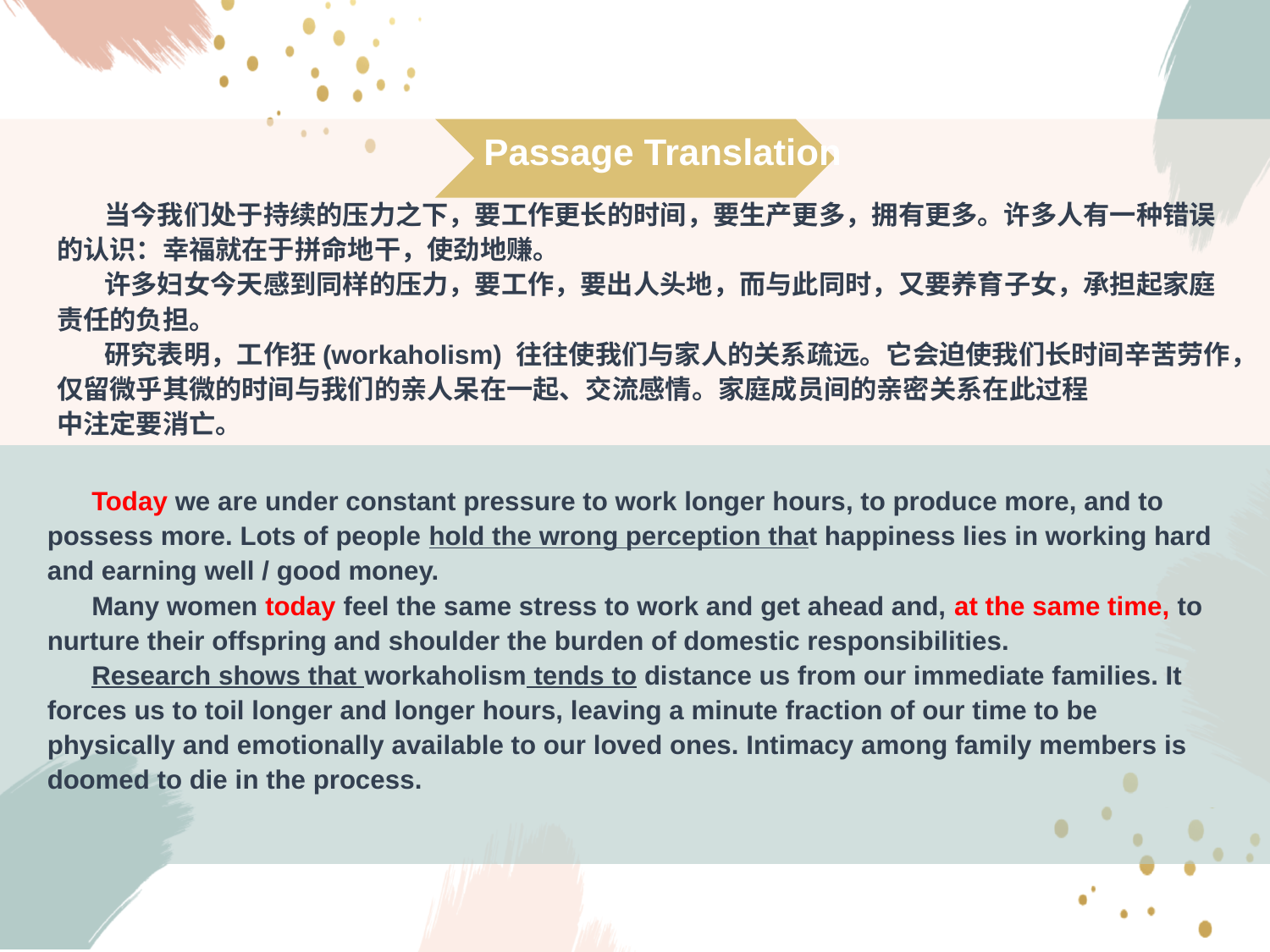

Passage Translation
       当今我们处于持续的压力之下，要工作更长的时间，要生产更多，拥有更多。许多人有一种错误的认识：幸福就在于拼命地干，使劲地赚。
       许多妇女今天感到同样的压力，要工作，要出人头地，而与此同时，又要养育子女，承担起家庭责任的负担。
       研究表明，工作狂(workaholism) 往往使我们与家人的关系疏远。它会迫使我们长时间辛苦劳作，仅留微乎其微的时间与我们的亲人呆在一起、交流感情。家庭成员间的亲密关系在此过程
中注定要消亡。

      Today we are under constant pressure to work longer hours, to produce more, and to possess more. Lots of people hold the wrong perception that happiness lies in working hard and earning well / good money.
      Many women today feel the same stress to work and get ahead and, at the same time, to nurture their offspring and shoulder the burden of domestic responsibilities.
      Research shows that workaholism tends to distance us from our immediate families. It forces us to toil longer and longer hours, leaving a minute fraction of our time to be physically and emotionally available to our loved ones. Intimacy among family members is doomed to die in the process.